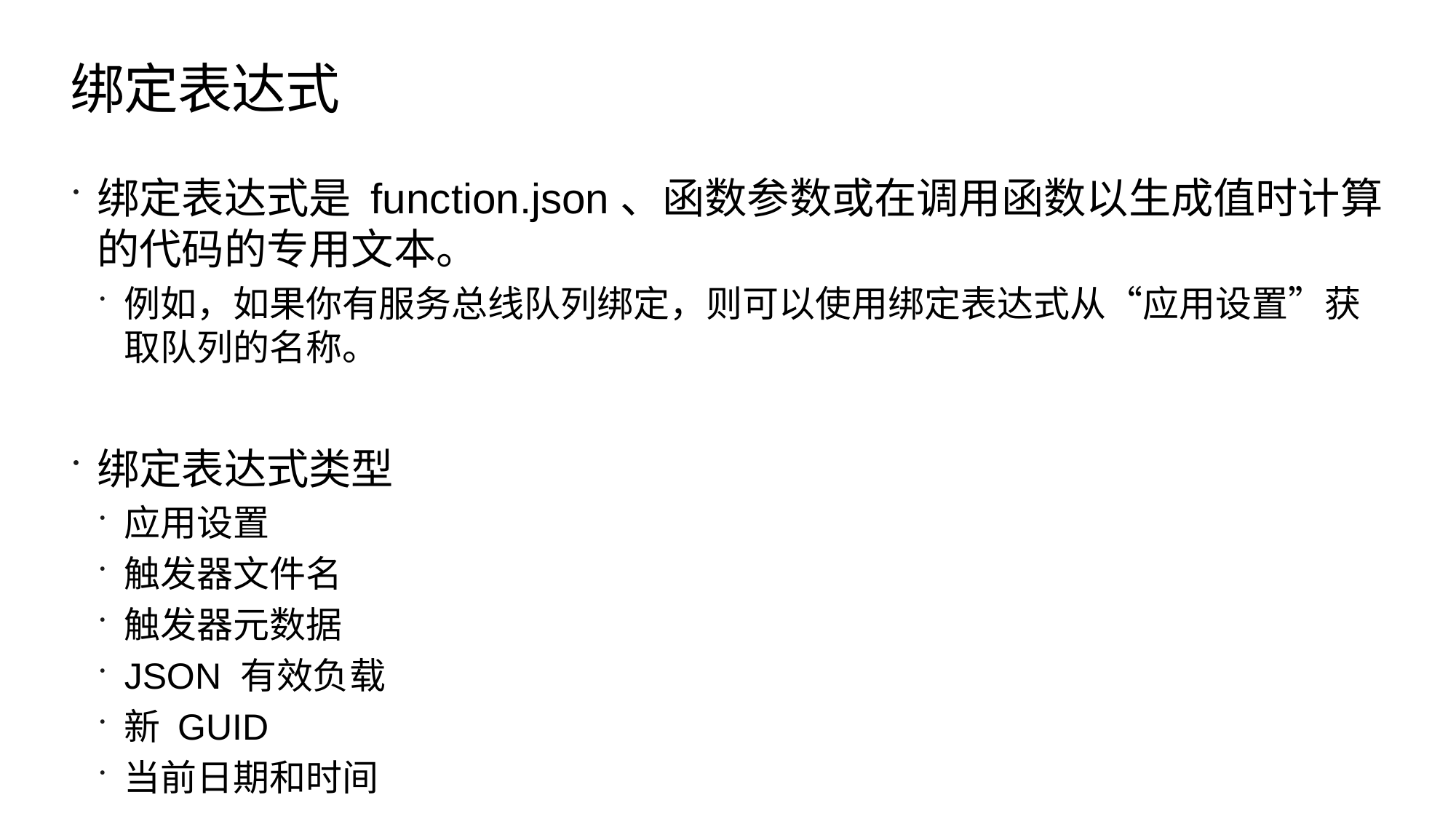

# 绑定表达式
绑定表达式是 function.json、函数参数或在调用函数以生成值时计算的代码的专用文本。
例如，如果你有服务总线队列绑定，则可以使用绑定表达式从“应用设置”获取队列的名称。

绑定表达式类型
应用设置
触发器文件名
触发器元数据
JSON 有效负载
新 GUID
当前日期和时间